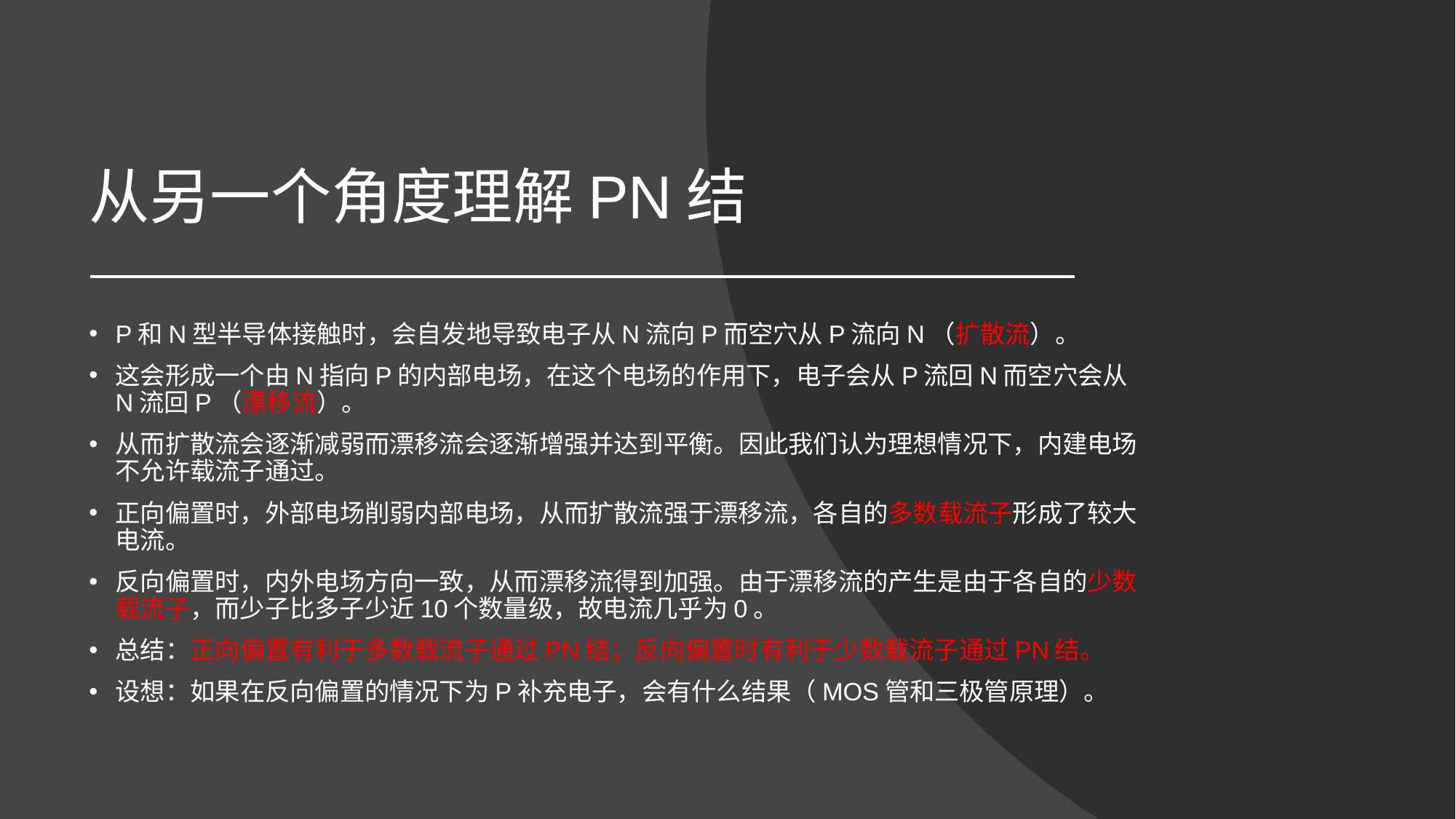

# 从另一个角度理解PN结
P和N型半导体接触时，会自发地导致电子从N流向P而空穴从P流向N（扩散流）。
这会形成一个由N指向P的内部电场，在这个电场的作用下，电子会从P流回N而空穴会从N流回P（漂移流）。
从而扩散流会逐渐减弱而漂移流会逐渐增强并达到平衡。因此我们认为理想情况下，内建电场不允许载流子通过。
正向偏置时，外部电场削弱内部电场，从而扩散流强于漂移流，各自的多数载流子形成了较大电流。
反向偏置时，内外电场方向一致，从而漂移流得到加强。由于漂移流的产生是由于各自的少数载流子，而少子比多子少近10个数量级，故电流几乎为0。
总结：正向偏置有利于多数载流子通过PN结；反向偏置时有利于少数载流子通过PN结。
设想：如果在反向偏置的情况下为P补充电子，会有什么结果（MOS管和三极管原理）。